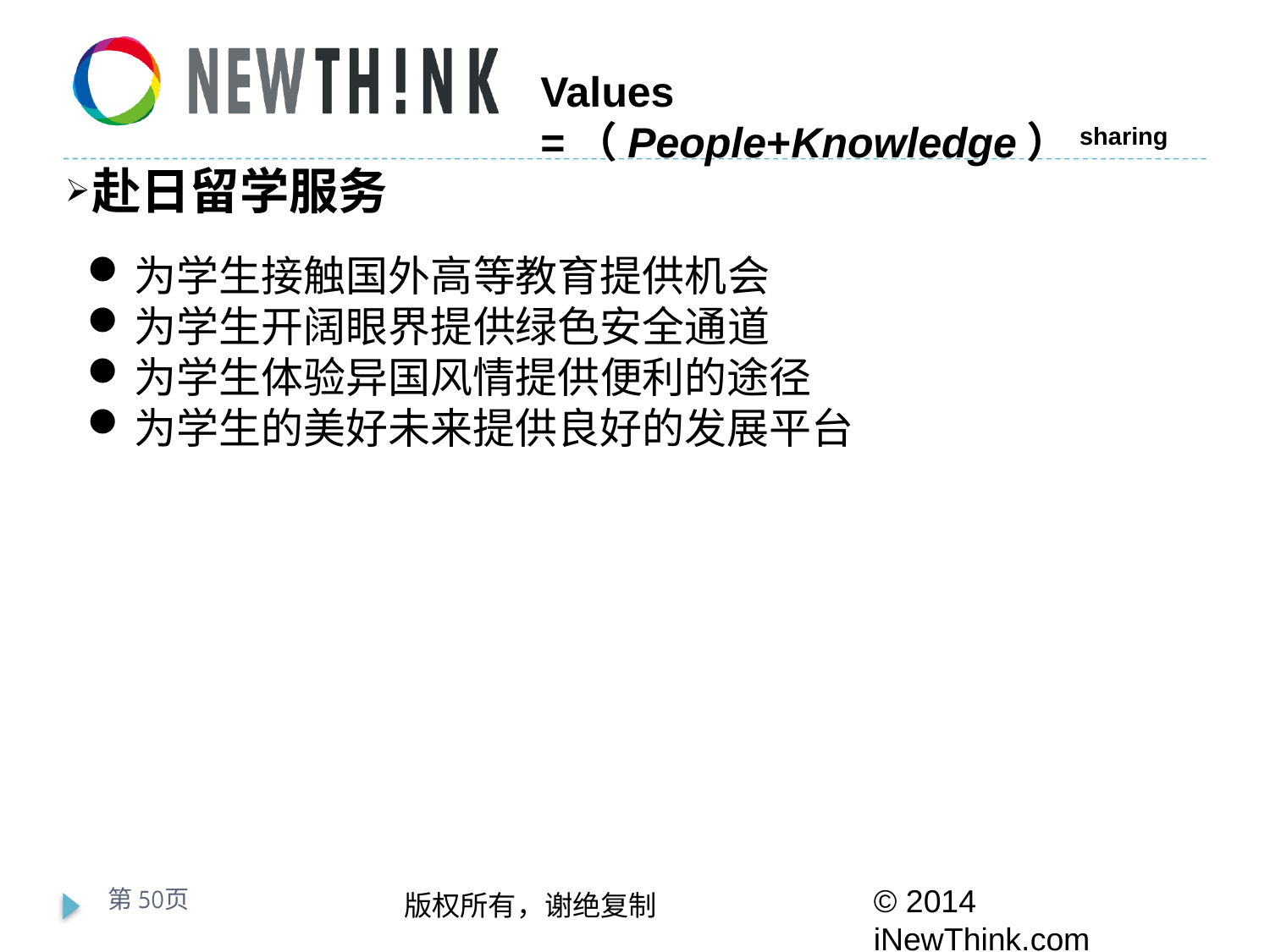

赴日留学服务
为学生接触国外高等教育提供机会
为学生开阔眼界提供绿色安全通道
为学生体验异国风情提供便利的途径
为学生的美好未来提供良好的发展平台
第50页